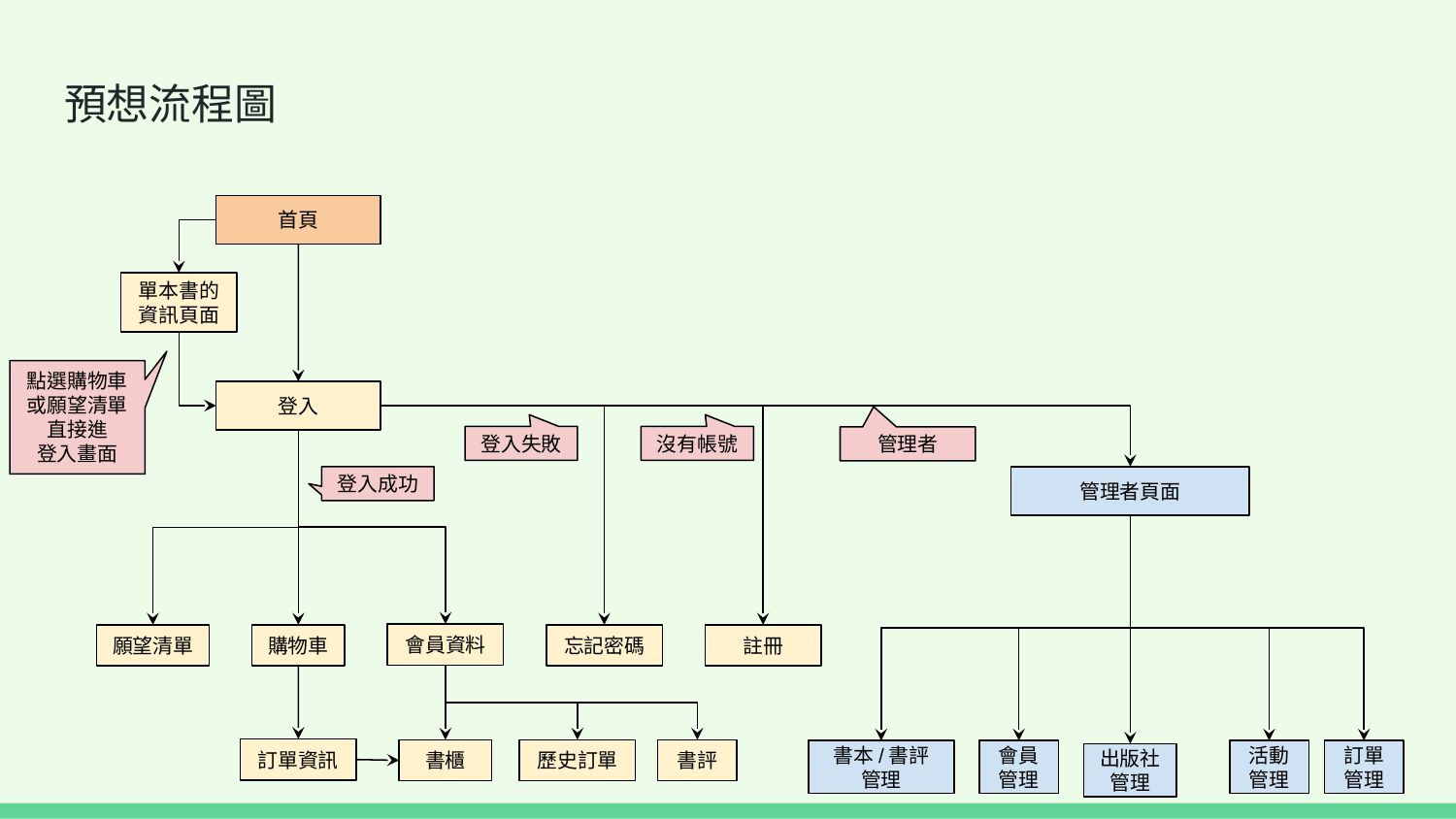

# 預想流程圖
首頁
單本書的
資訊頁面
點選購物車
或願望清單
直接進
登入畫面
登入
登入失敗
沒有帳號
管理者
登入成功
管理者頁面
會員資料
願望清單
購物車
忘記密碼
註冊
訂單資訊
書櫃
書評
歷史訂單
書本/書評
管理
會員
管理
活動
管理
訂單
管理
出版社
管理